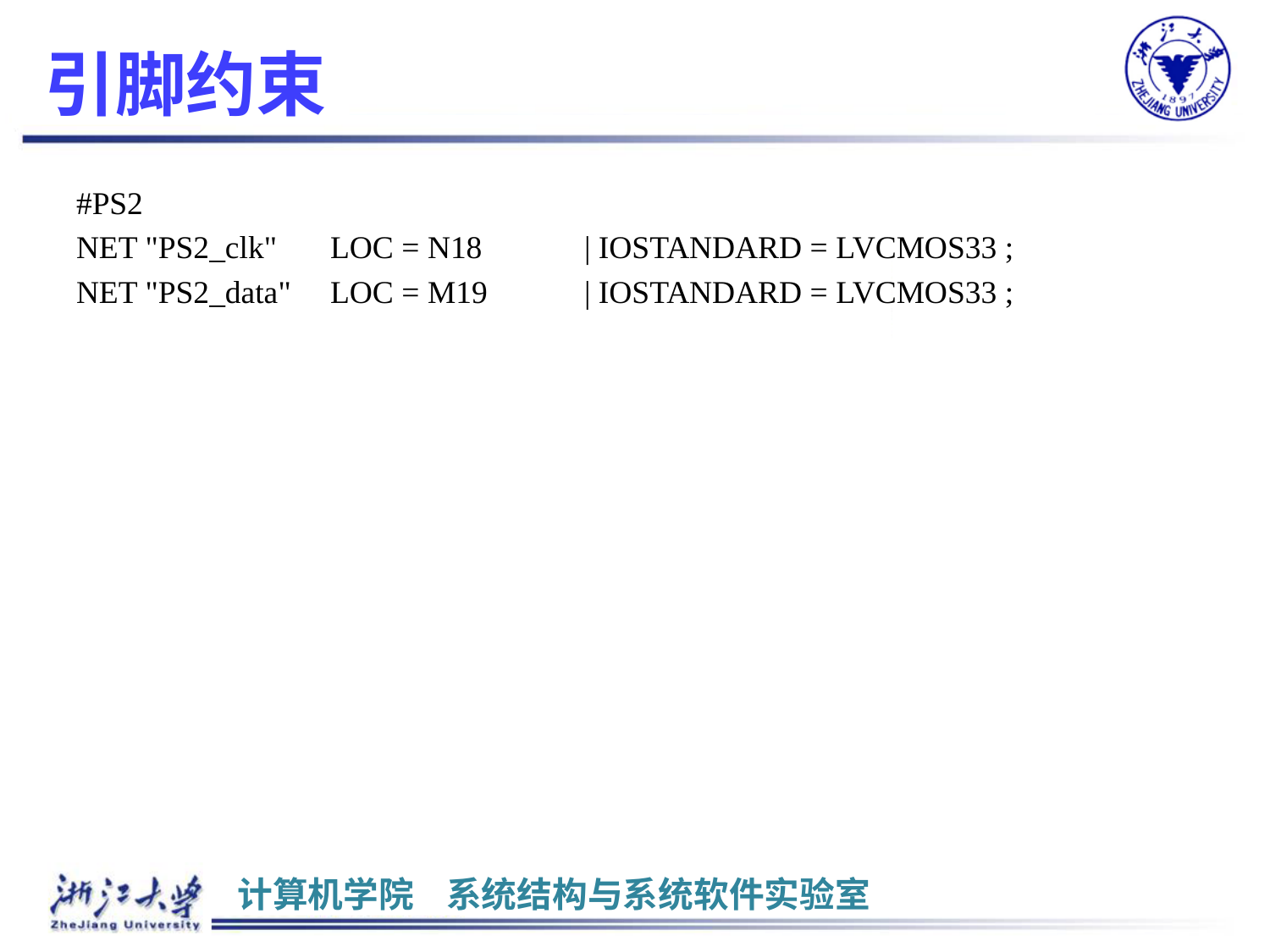

# 引脚约束
#PS2
NET "PS2_clk"	LOC = N18     	| IOSTANDARD = LVCMOS33 ;
NET "PS2_data"	LOC = M19     	| IOSTANDARD = LVCMOS33 ;